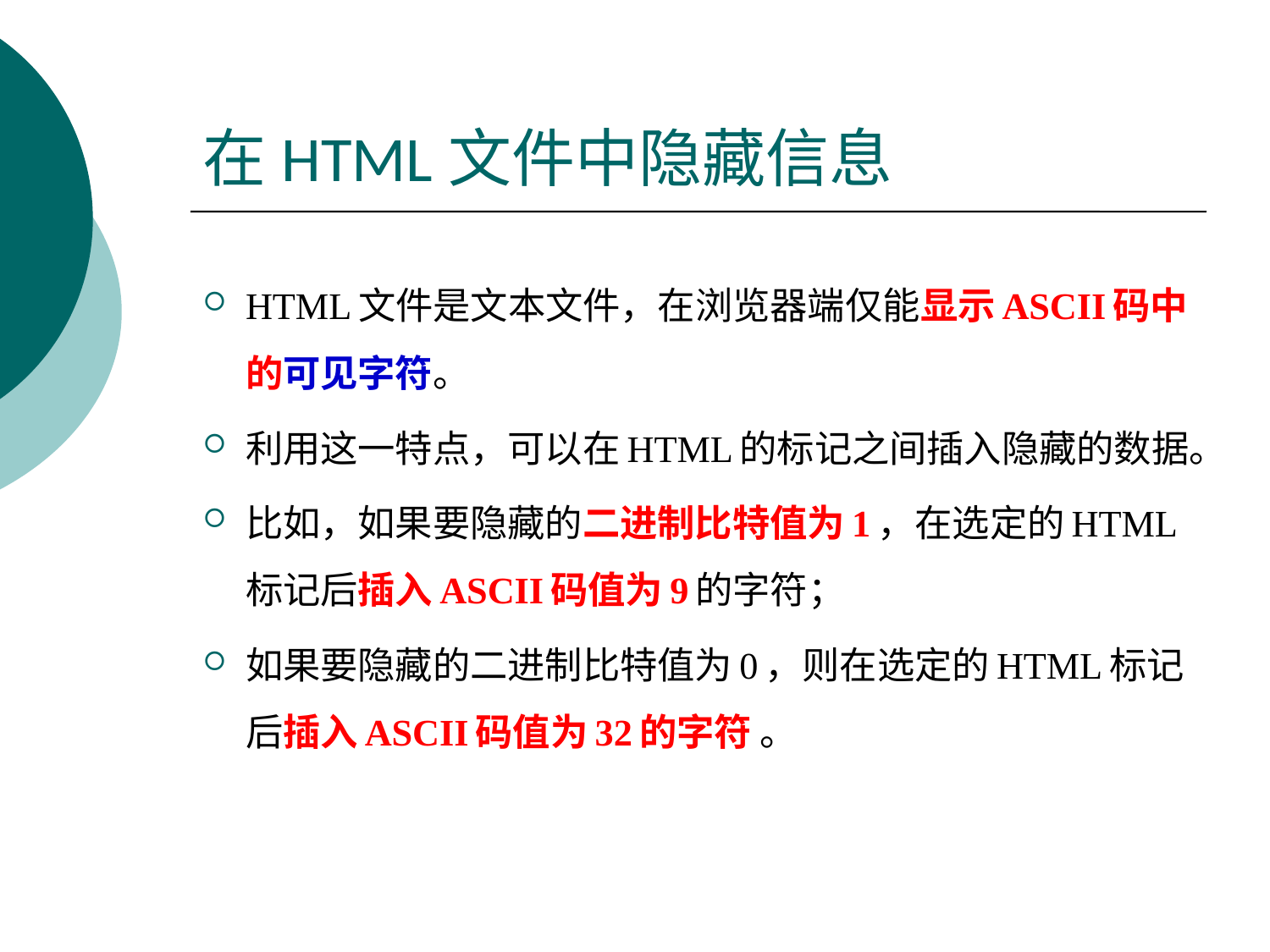

# 在HTML文件中隐藏信息
HTML文件是文本文件，在浏览器端仅能显示ASCII码中的可见字符。
利用这一特点，可以在HTML的标记之间插入隐藏的数据。
比如，如果要隐藏的二进制比特值为1，在选定的HTML标记后插入ASCII码值为9的字符；
如果要隐藏的二进制比特值为0，则在选定的HTML标记后插入ASCII码值为32的字符 。